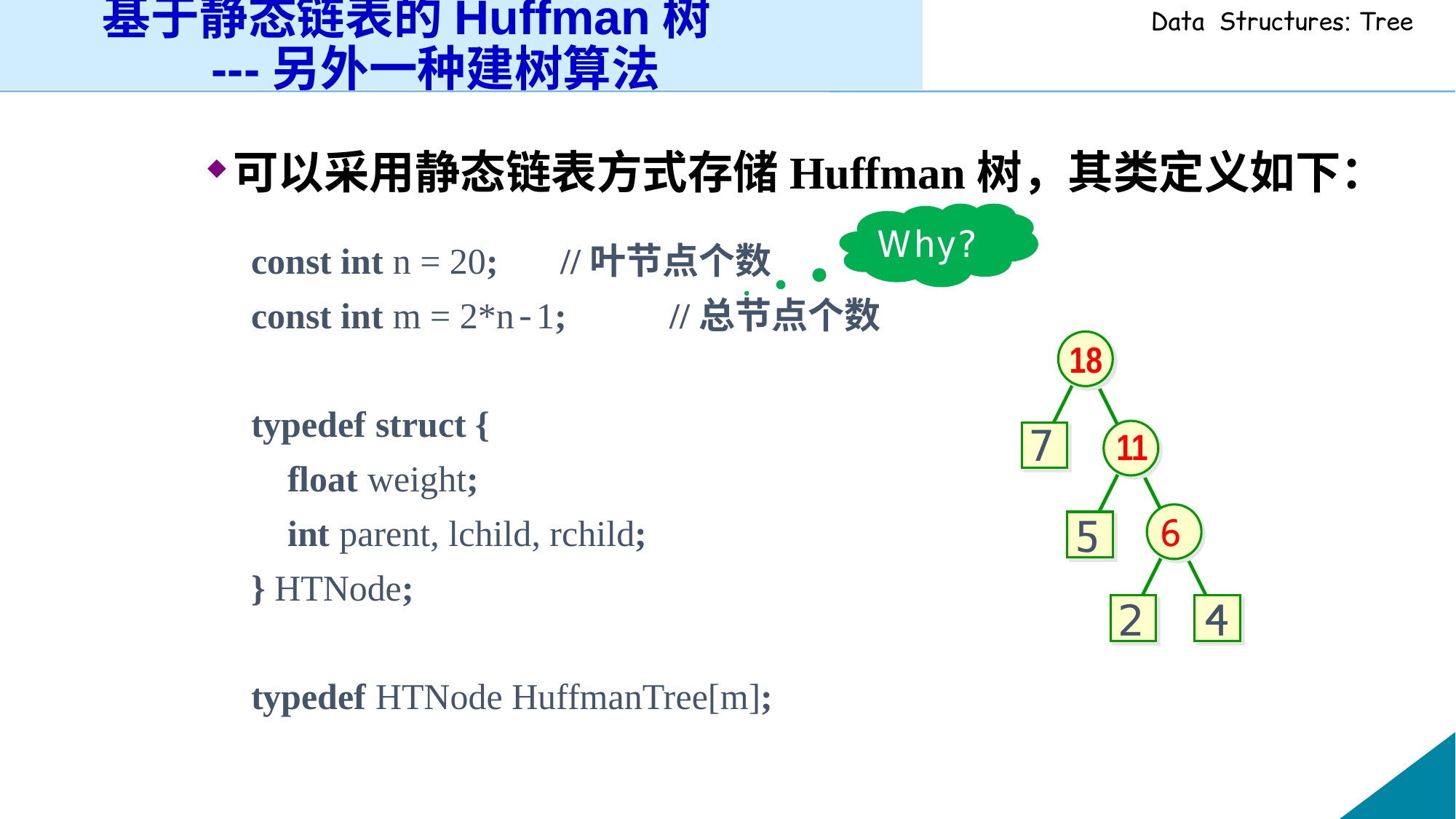

# 基于静态链表的Huffman树 ---另外一种建树算法
可以采用静态链表方式存储Huffman树，其类定义如下：

     const int n = 20;	//叶节点个数
     const int m = 2*n-1;	//总节点个数

     typedef struct {
         float weight;
         int parent, lchild, rchild;
     } HTNode;

     typedef HTNode HuffmanTree[m];
Why?
18

7
11

5
6

2
4